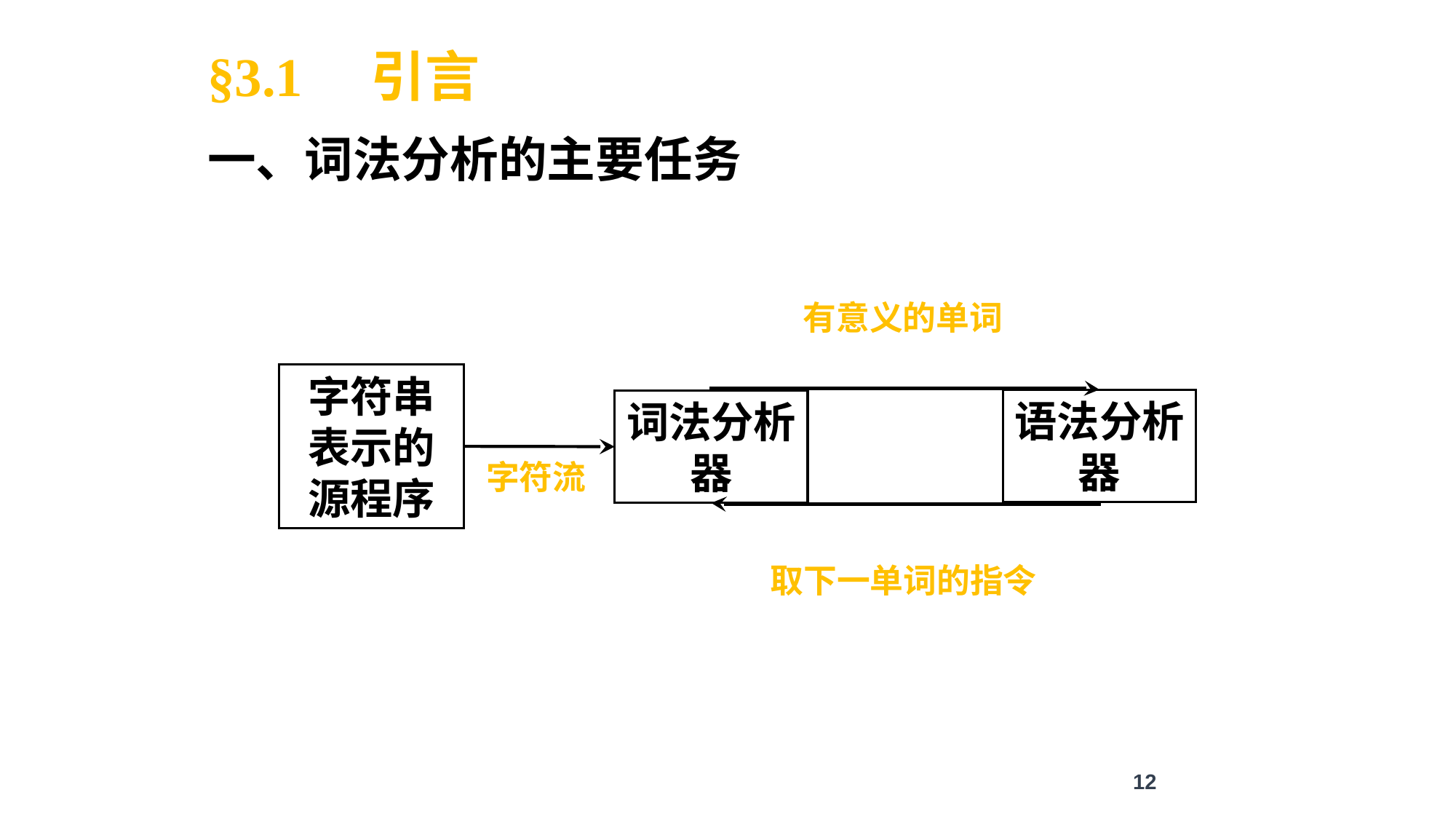

§3.1    引言
一、词法分析的主要任务
有意义的单词
字符串表示的源程序
语法分析器
词法分析器
字符流
取下一单词的指令
12